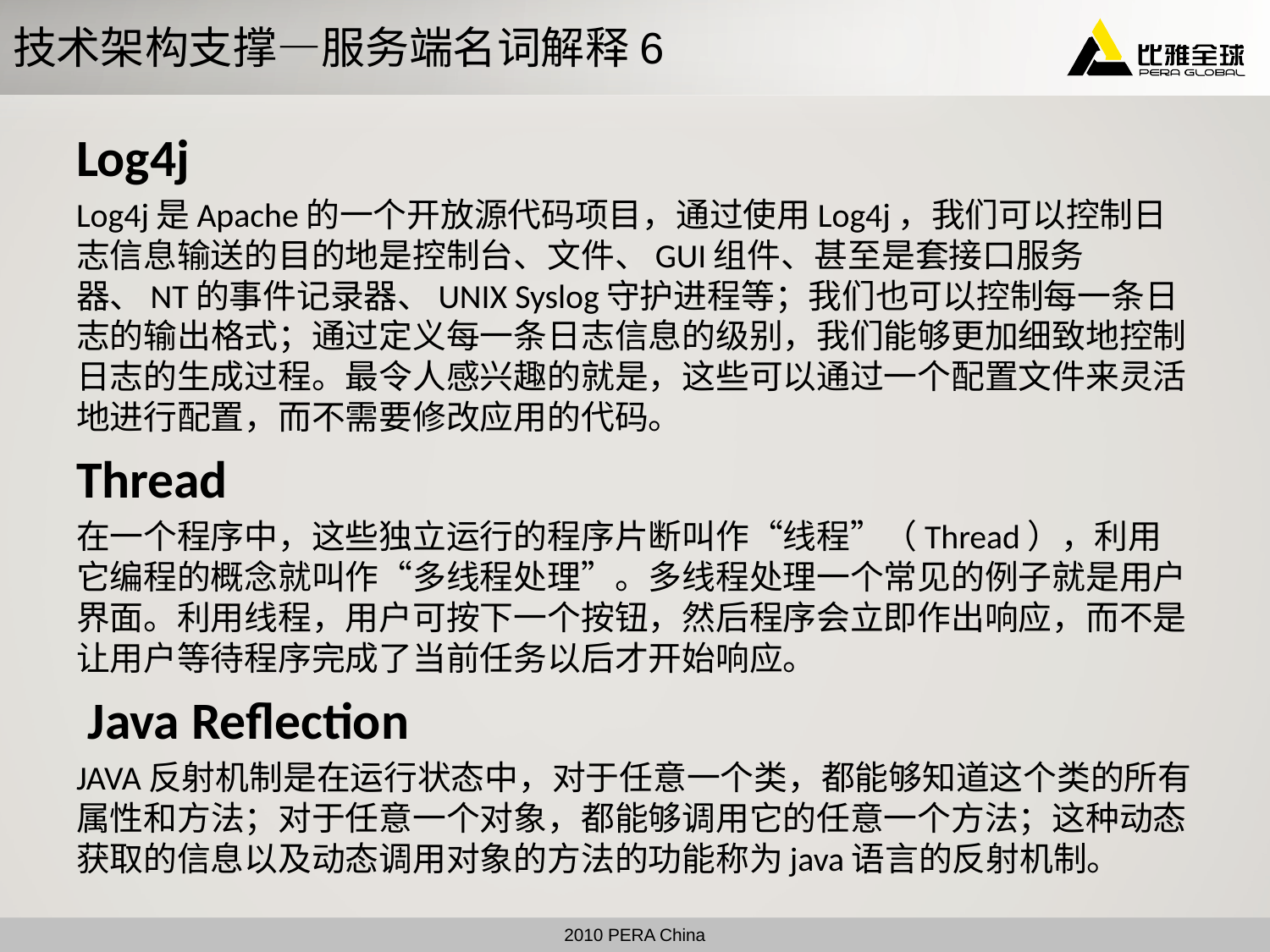

# 技术架构支撑—服务端名词解释6
Log4j
Log4j是Apache的一个开放源代码项目，通过使用Log4j，我们可以控制日志信息输送的目的地是控制台、文件、GUI组件、甚至是套接口服务器、NT的事件记录器、UNIX Syslog守护进程等；我们也可以控制每一条日志的输出格式；通过定义每一条日志信息的级别，我们能够更加细致地控制日志的生成过程。最令人感兴趣的就是，这些可以通过一个配置文件来灵活地进行配置，而不需要修改应用的代码。
Thread
在一个程序中，这些独立运行的程序片断叫作“线程”（Thread），利用它编程的概念就叫作“多线程处理”。多线程处理一个常见的例子就是用户界面。利用线程，用户可按下一个按钮，然后程序会立即作出响应，而不是让用户等待程序完成了当前任务以后才开始响应。
 Java Reflection
JAVA反射机制是在运行状态中，对于任意一个类，都能够知道这个类的所有属性和方法；对于任意一个对象，都能够调用它的任意一个方法；这种动态获取的信息以及动态调用对象的方法的功能称为java语言的反射机制。